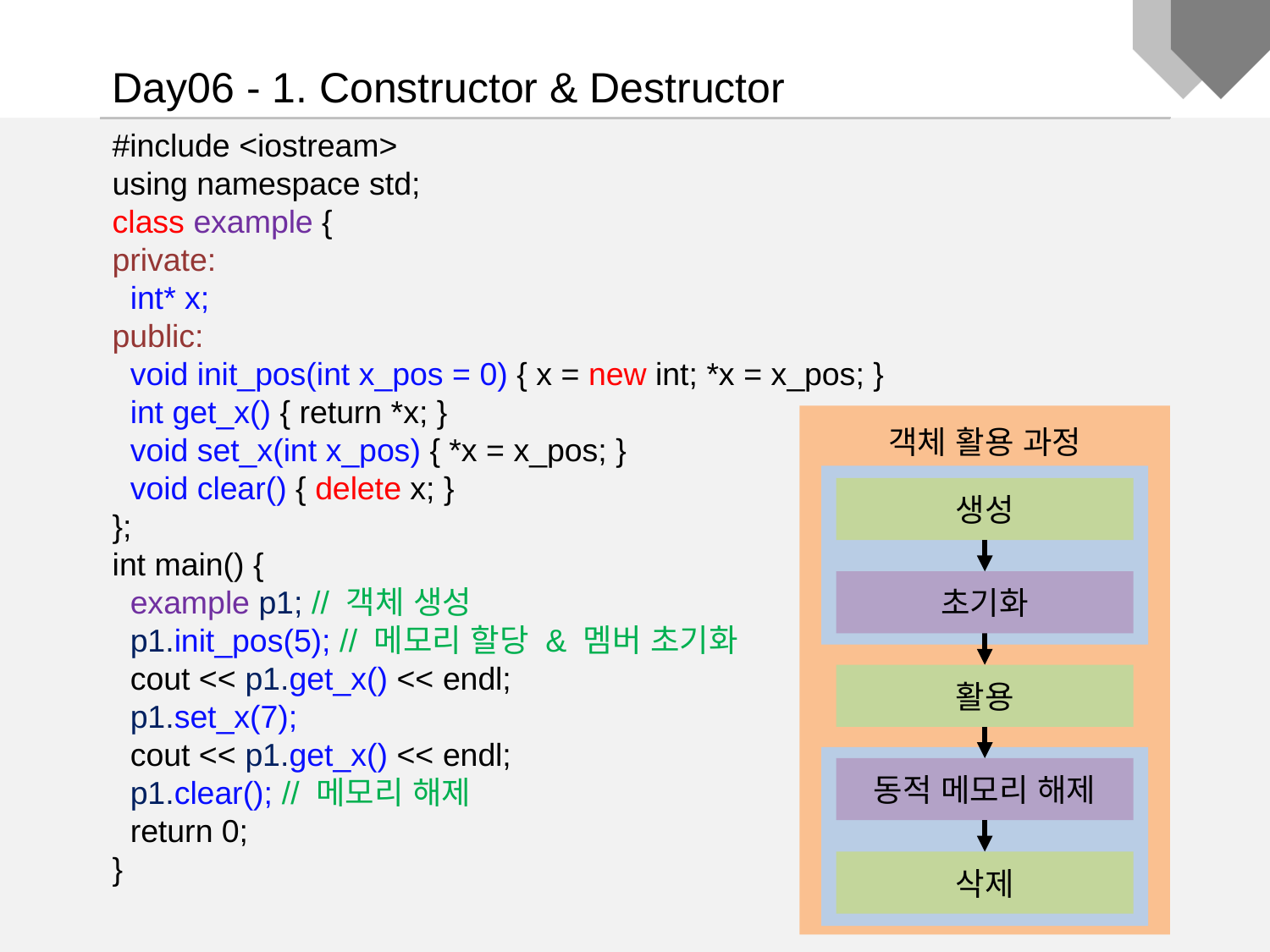

Day06 - 1. Constructor & Destructor
#include <iostream>
using namespace std;
class example {
private:
  int* x;
public:
  void init_pos(int x_pos = 0) { x = new int; *x = x_pos; }
  int get_x() { return *x; }
  void set_x(int x_pos) { *x = x_pos; }
  void clear() { delete x; }
};
int main() {
  example p1; // 객체 생성
  p1.init_pos(5); // 메모리 할당 & 멤버 초기화
  cout << p1.get_x() << endl;
  p1.set_x(7);
  cout << p1.get_x() << endl;
  p1.clear(); // 메모리 해제
  return 0;
}
객체 활용 과정

생성
초기화
활용

동적 메모리 해제
삭제